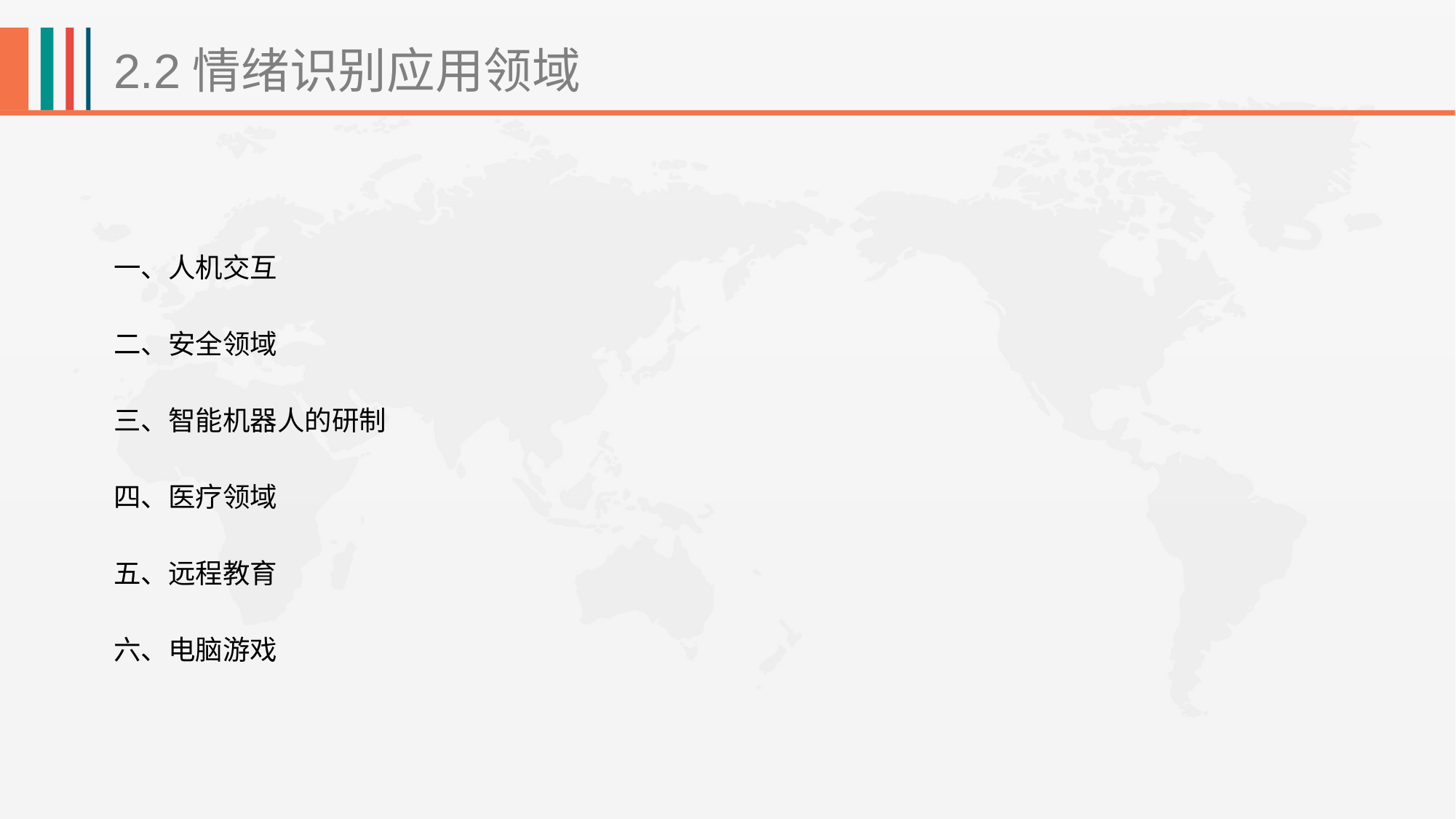

2.2情绪识别应用领域

一、人机交互
二、安全领域
三、智能机器人的研制
四、医疗领域
五、远程教育
六、电脑游戏